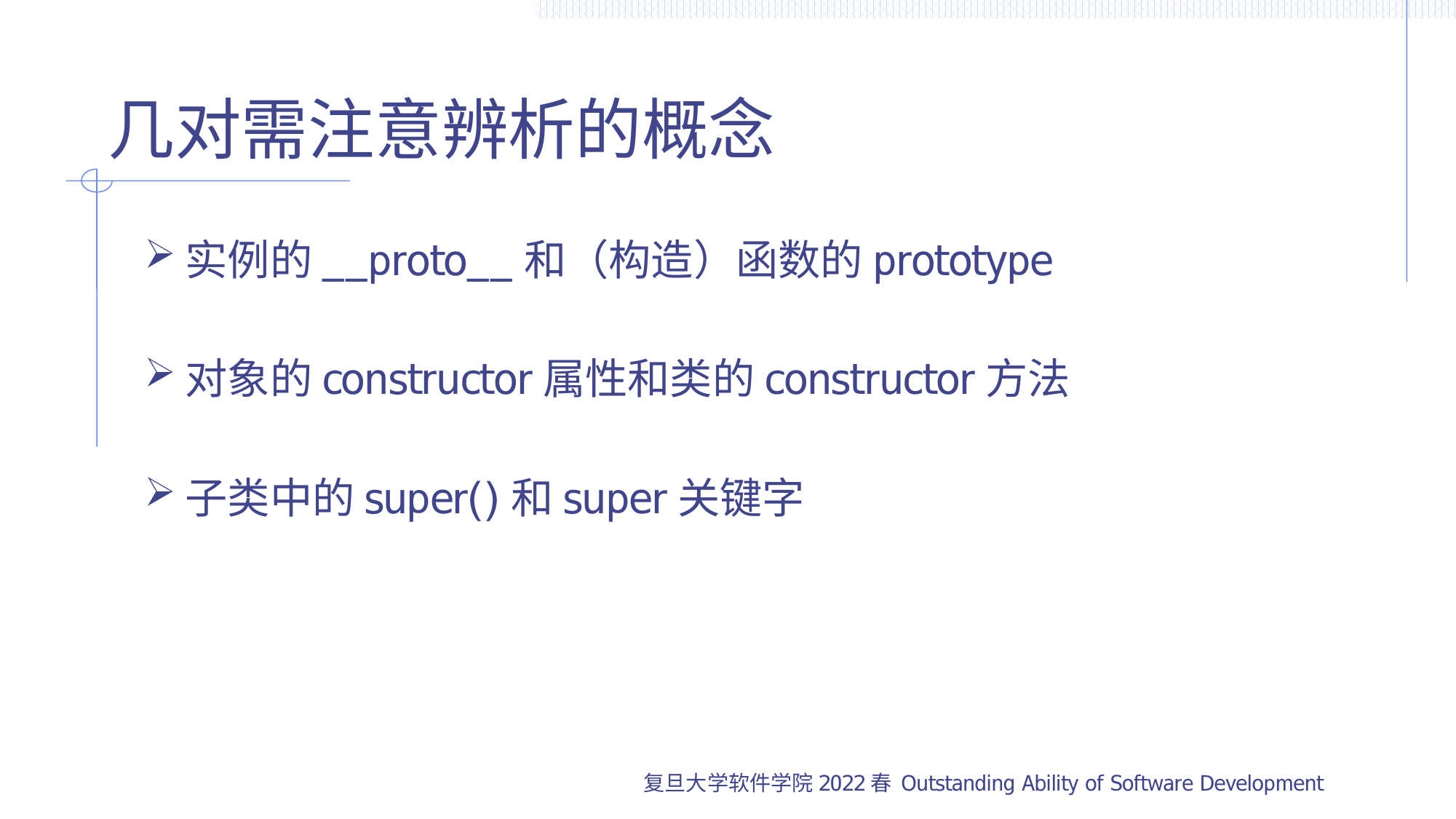

# 几对需注意辨析的概念
实例的__proto__和（构造）函数的prototype

对象的constructor属性和类的constructor方法

子类中的super()和super关键字